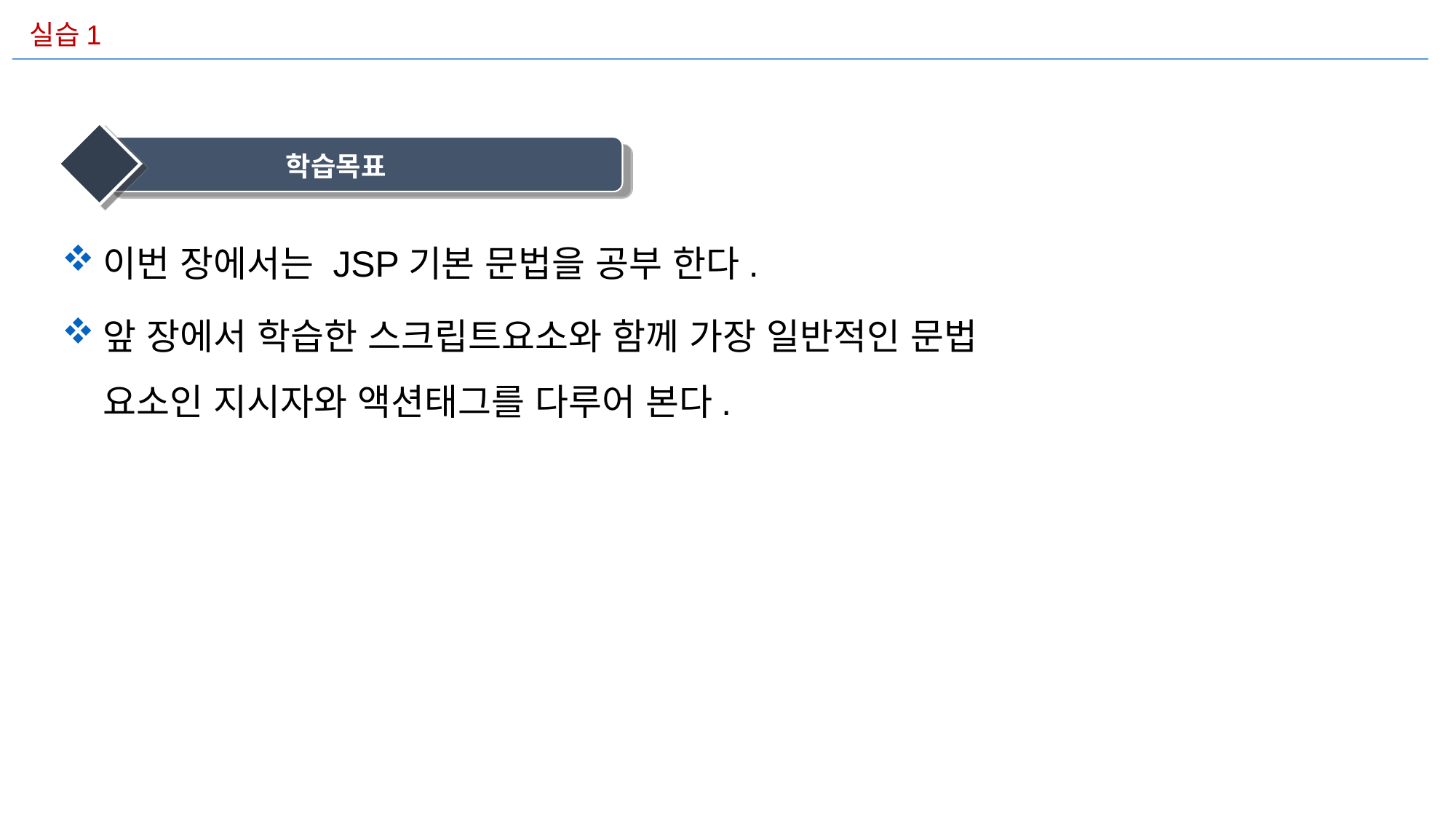

실습1

학습목표
이번 장에서는 JSP기본 문법을 공부 한다.
앞 장에서 학습한 스크립트요소와 함께 가장 일반적인 문법 요소인 지시자와 액션태그를 다루어 본다.